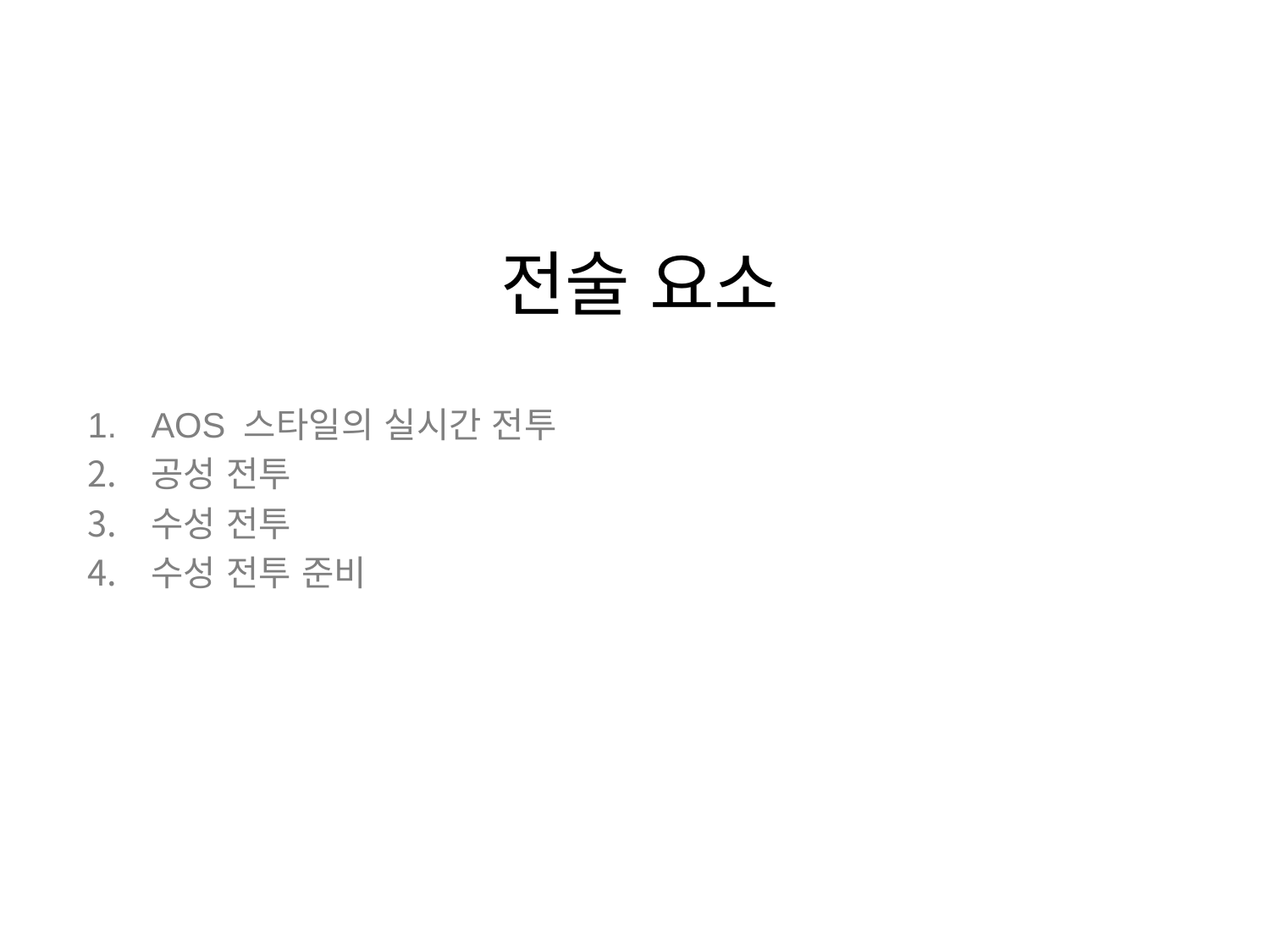

# 전술 요소
AOS 스타일의 실시간 전투
공성 전투
수성 전투
수성 전투 준비